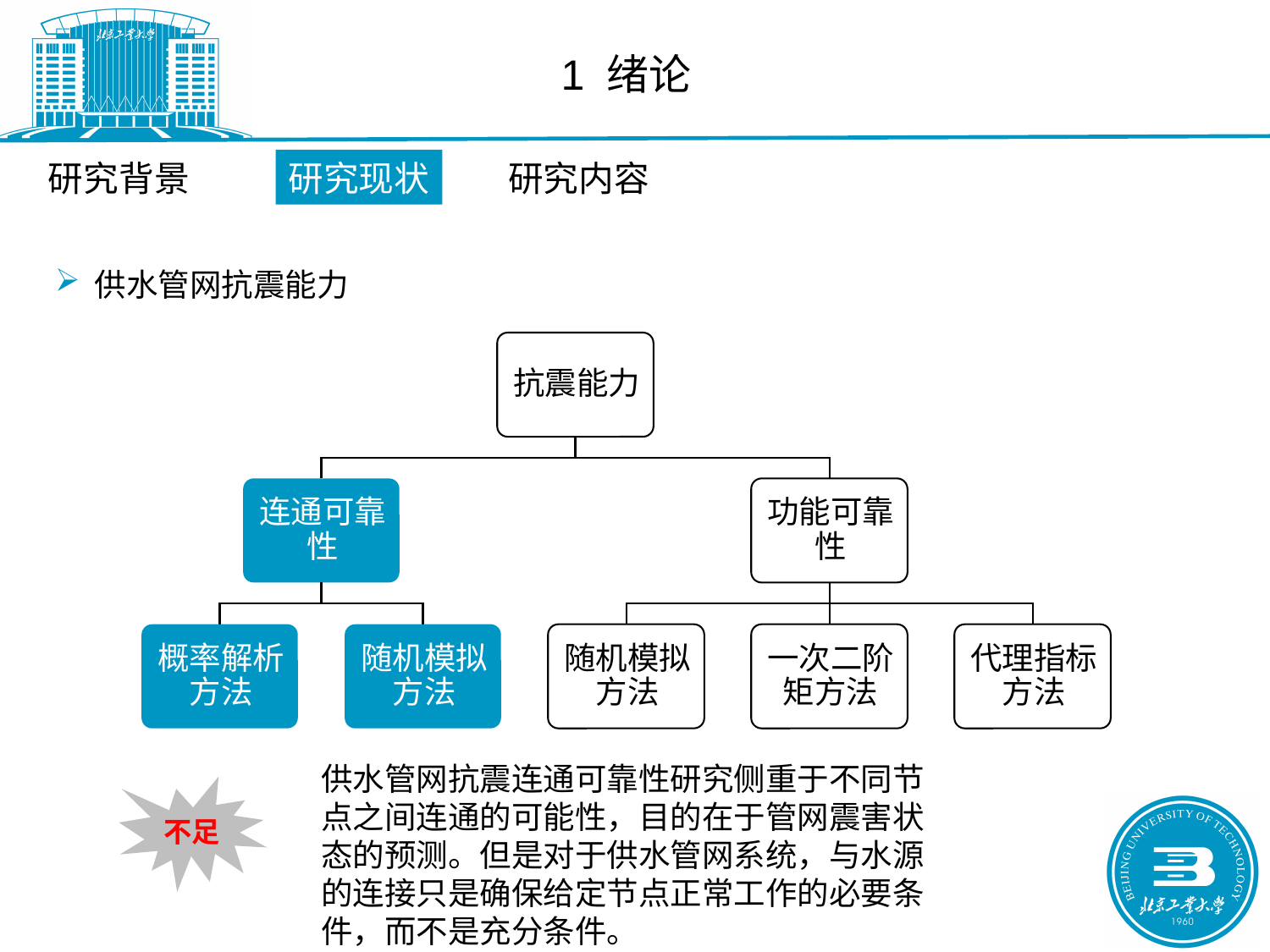

1 绪论
研究背景
研究现状
研究内容
供水管网抗震能力
抗震能力
连通可靠性
概率解析方法
随机模拟方法
功能可靠性
随机模拟方法
一次二阶矩方法
代理指标方法
供水管网抗震连通可靠性研究侧重于不同节点之间连通的可能性，目的在于管网震害状态的预测。但是对于供水管网系统，与水源的连接只是确保给定节点正常工作的必要条件，而不是充分条件。
不足